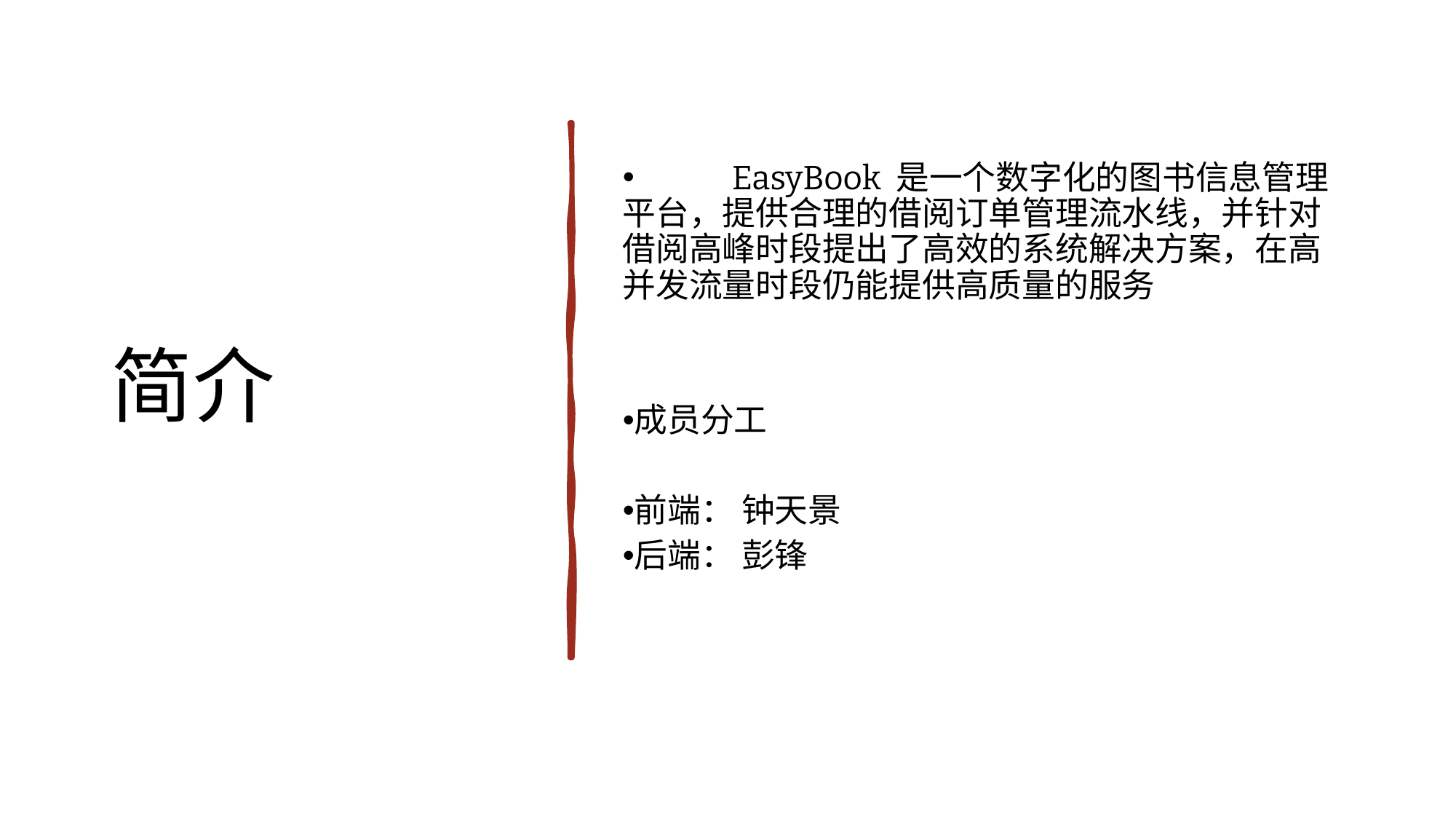

简介
	EasyBook 是一个数字化的图书信息管理平台，提供合理的借阅订单管理流水线，并针对借阅高峰时段提出了高效的系统解决方案，在高并发流量时段仍能提供高质量的服务

成员分工

前端： 钟天景
后端： 彭锋